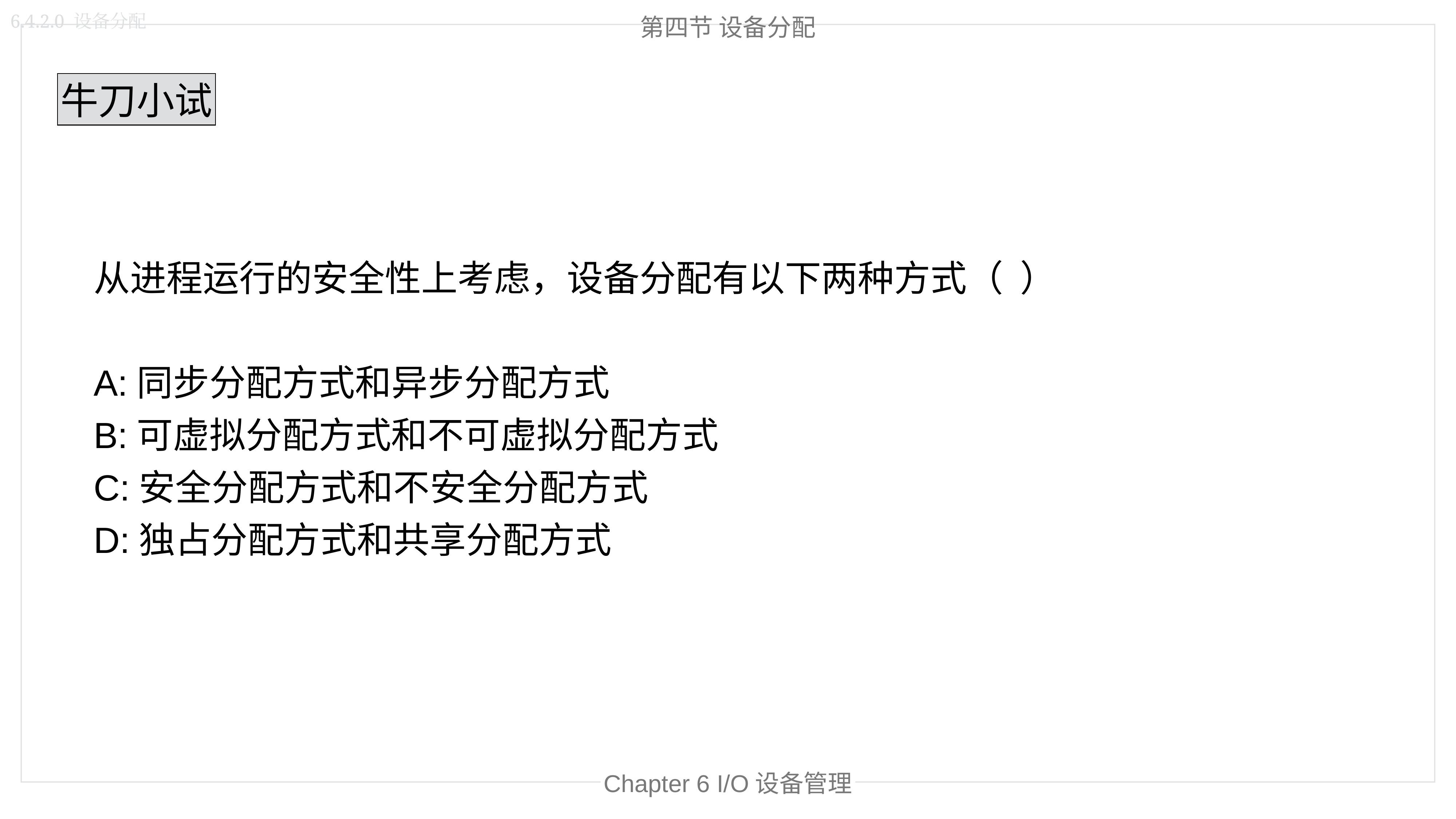

第四节 设备分配
6.4.2.0 设备分配

牛刀小试
从进程运行的安全性上考虑，设备分配有以下两种方式（  ）

A:同步分配方式和异步分配方式
B:可虚拟分配方式和不可虚拟分配方式
C:安全分配方式和不安全分配方式
D:独占分配方式和共享分配方式
Chapter 6 I/O设备管理